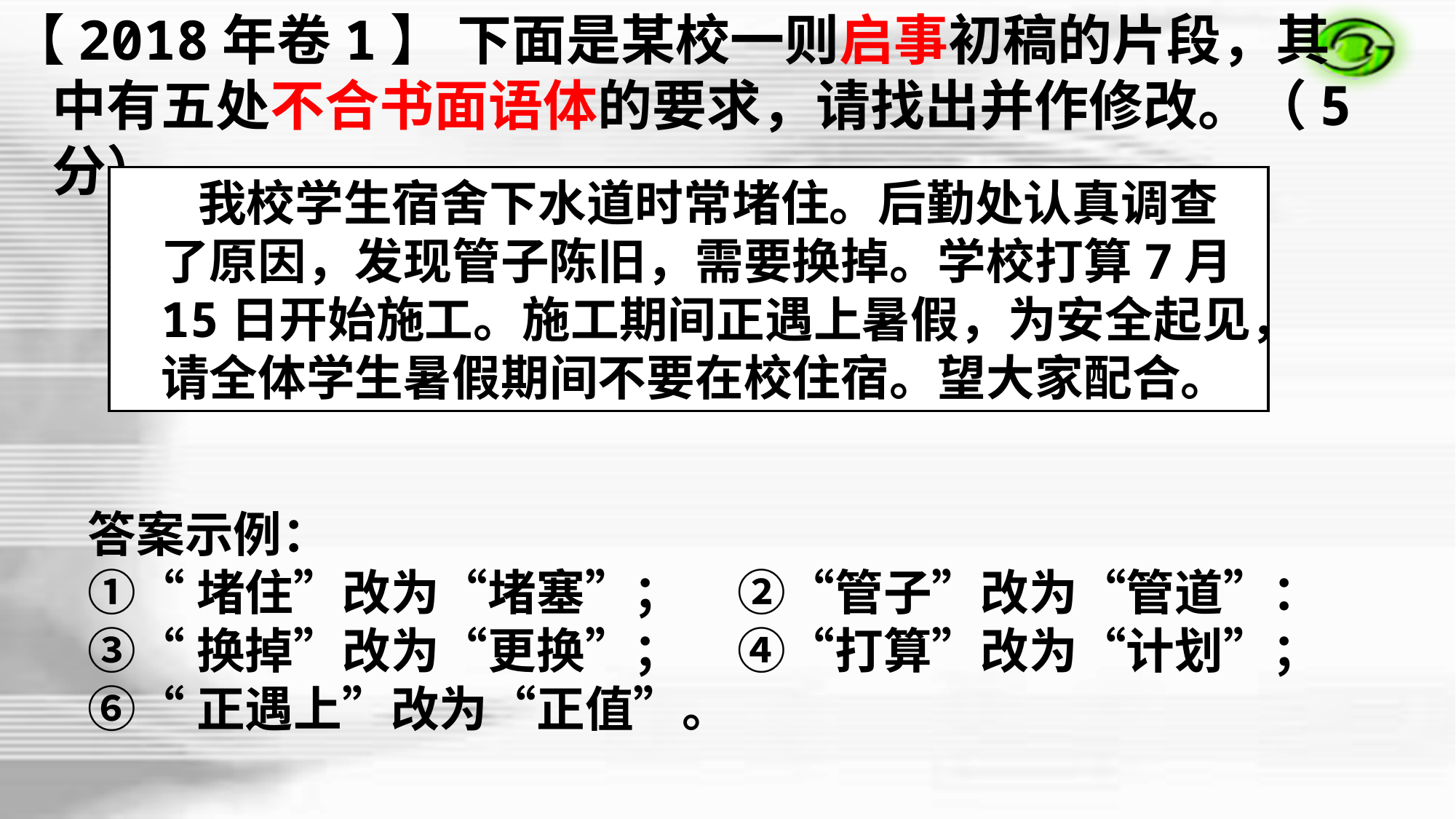

【2018年卷1】 下面是某校一则启事初稿的片段，其
中有五处不合书面语体的要求，请找出并作修改。（5分）

      我校学生宿舍下水道时常堵住。后勤处认真调查了原因，发现管子陈旧，需要换掉。学校打算7月15日开始施工。施工期间正遇上暑假，为安全起见，请全体学生暑假期间不要在校住宿。望大家配合。
答案示例：
①“堵住”改为“堵塞”；     ②“管子”改为“管道”：
③“换掉”改为“更换”；     ④“打算”改为“计划”；
⑥“正遇上”改为“正值”。